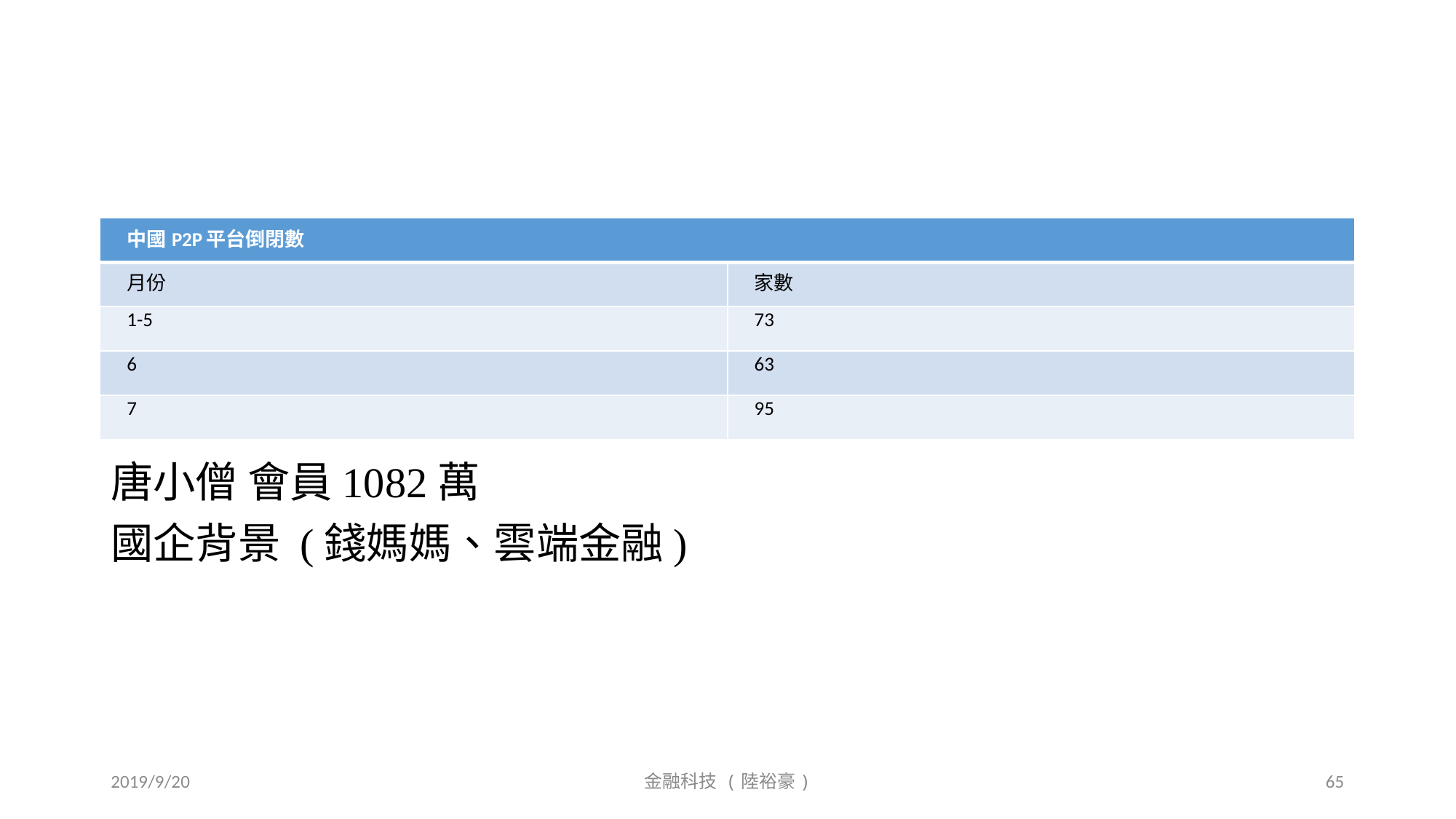

#
| 中國P2P平台倒閉數 |  |
| --- | --- |
| 月份 | 家數 |
| 1-5 | 73 |
| 6 | 63 |
| 7 | 95 |
唐小僧 會員1082萬
國企背景 (錢媽媽、雲端金融)
2019/9/20
金融科技 (陸裕豪)
65